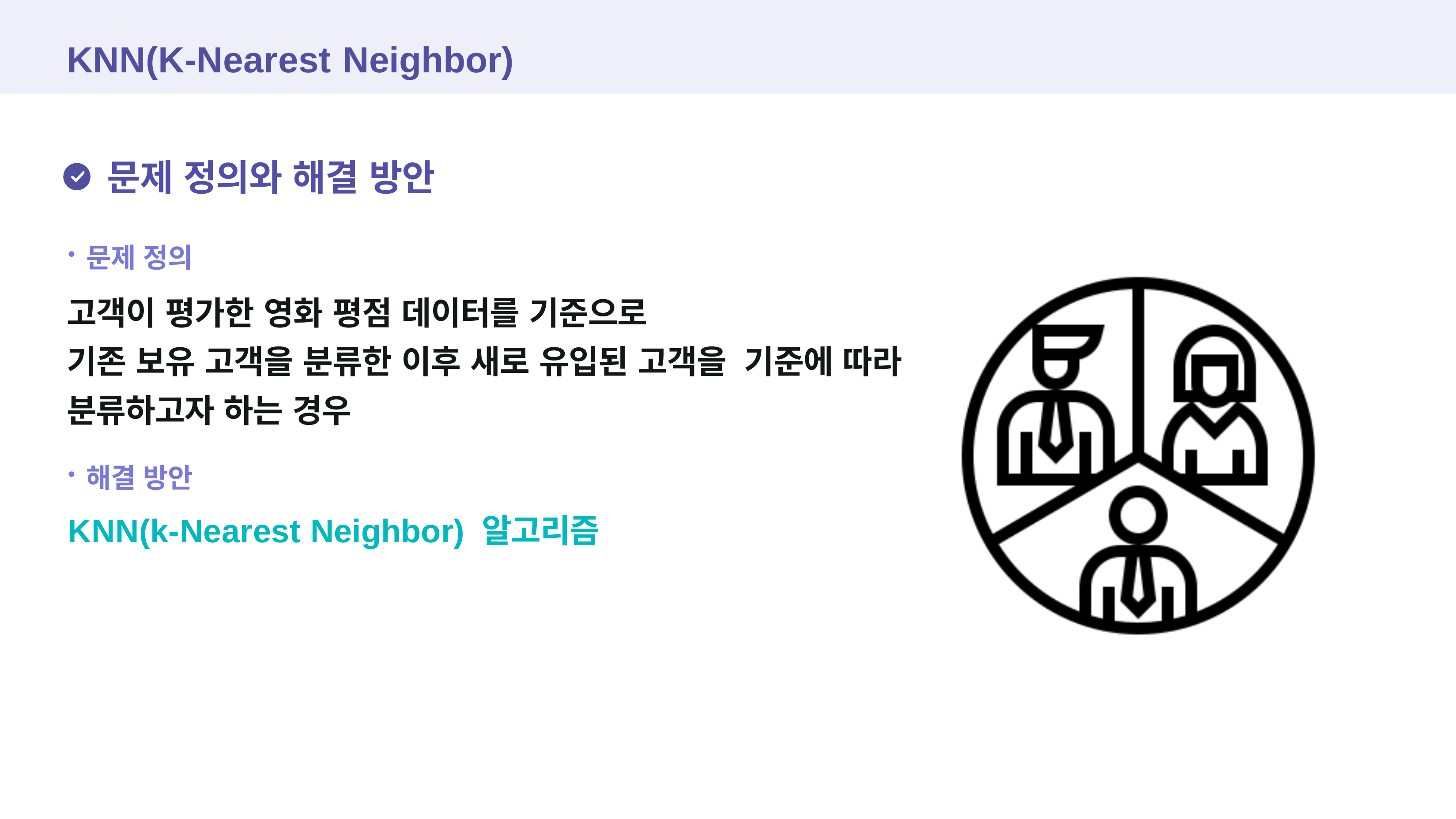

# KNN(K-Nearest Neighbor)
문제 정의와 해결 방안
문제 정의
고객이 평가한 영화 평점 데이터를 기준으로
기존 보유 고객을 분류한 이후 새로 유입된 고객을  기준에 따라 분류하고자 하는 경우

해결 방안
KNN(k-Nearest Neighbor) 알고리즘